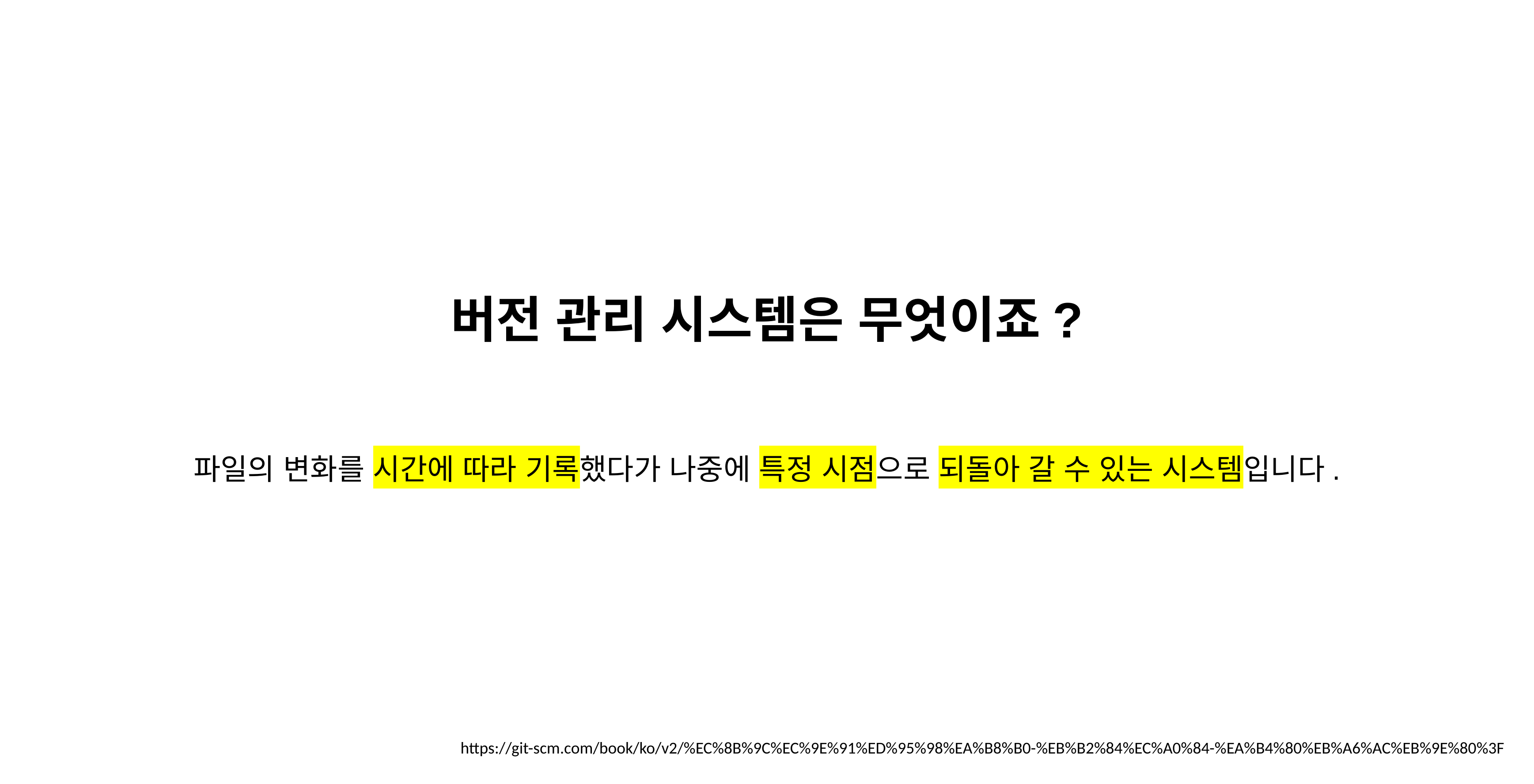

버전 관리 시스템은 무엇이죠?
파일의 변화를 시간에 따라 기록했다가 나중에 특정 시점으로 되돌아 갈 수 있는 시스템입니다.
https://git-scm.com/book/ko/v2/%EC%8B%9C%EC%9E%91%ED%95%98%EA%B8%B0-%EB%B2%84%EC%A0%84-%EA%B4%80%EB%A6%AC%EB%9E%80%3F